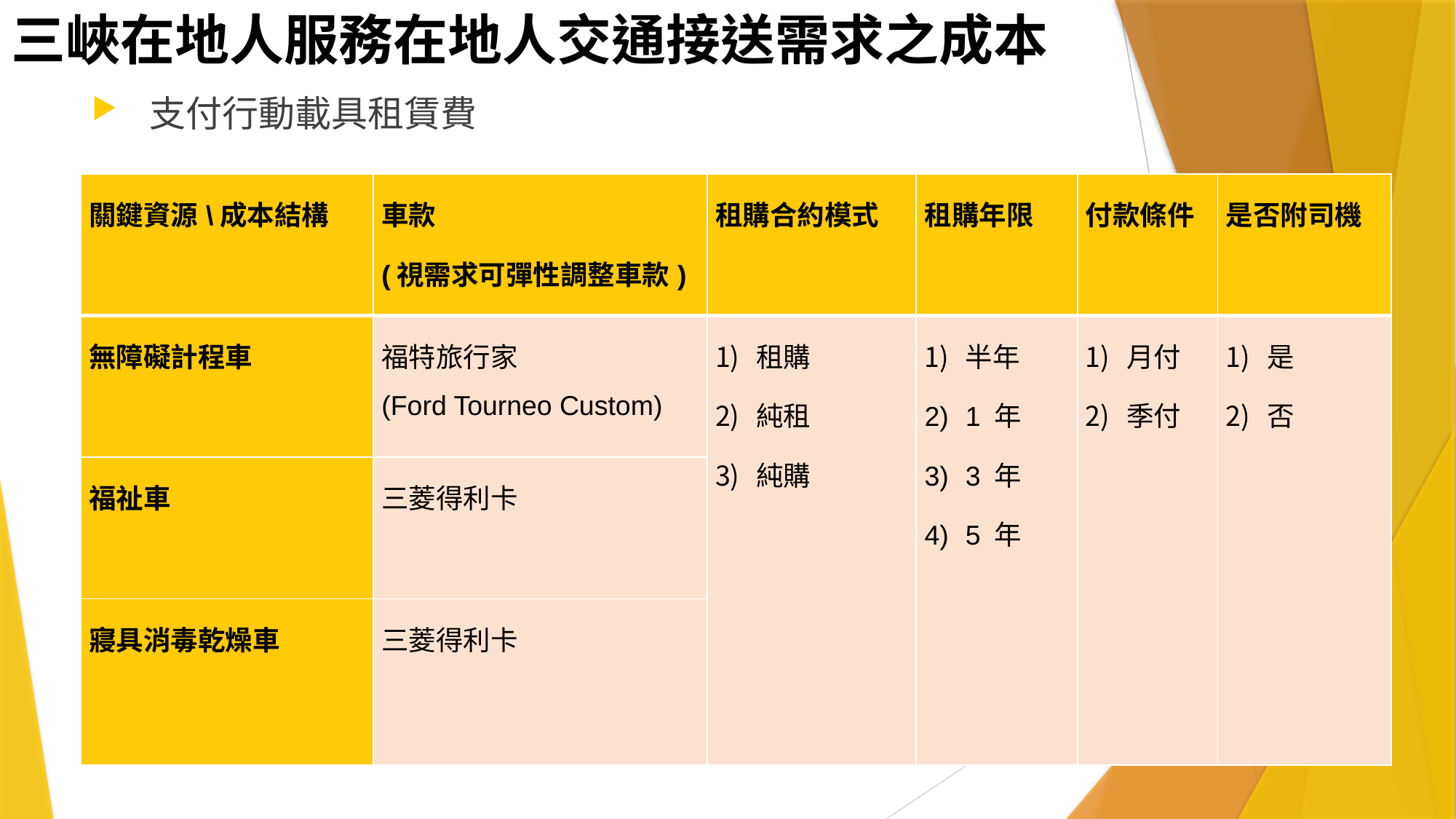

# 三峽在地人服務在地人交通接送需求之成本
 支付行動載具租賃費
| 關鍵資源\成本結構 | 車款 (視需求可彈性調整車款) | 租購合約模式 | 租購年限 | 付款條件 | 是否附司機 |
| --- | --- | --- | --- | --- | --- |
| 無障礙計程車 | 福特旅行家 (Ford Tourneo Custom) | 租購 純租 純購 | 半年 1 年 3 年 5 年 | 月付 季付 | 是 否 |
| 福祉車 | 三菱得利卡 |  |  |  |  |
| 寢具消毒乾燥車 | 三菱得利卡 |  |  |  |  |
31